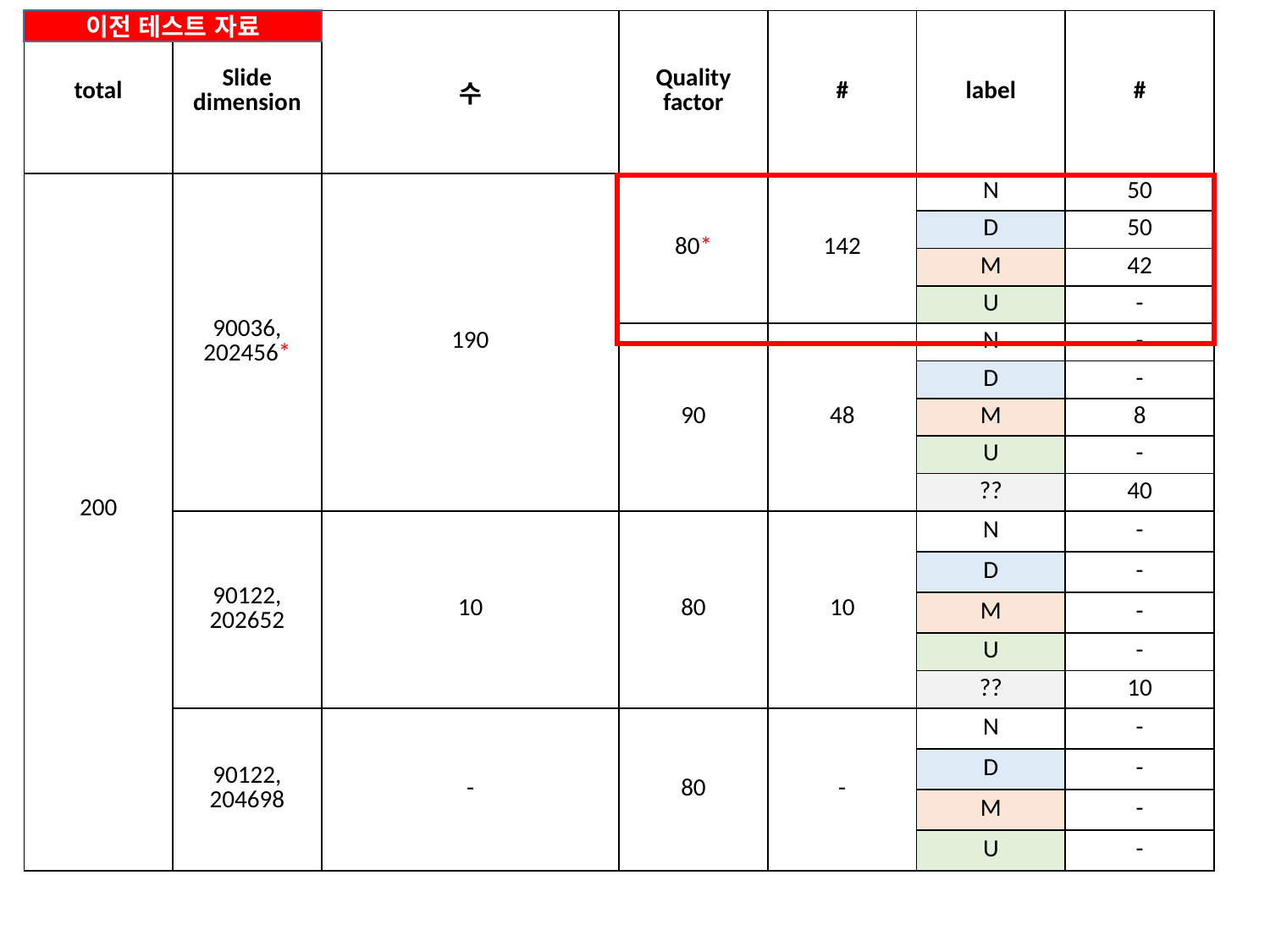

| total | Slide dimension | 수 | Quality factor | # | label | # |
| --- | --- | --- | --- | --- | --- | --- |
| 200 | 90036, 202456\* | 190 | 80\* | 142 | N | 50 |
|  |  |  |  |  | D | 50 |
|  |  |  |  |  | M | 42 |
|  |  |  |  |  | U | - |
|  |  |  | 90 | 48 | N | - |
|  |  |  |  |  | D | - |
|  |  |  |  |  | M | 8 |
|  |  |  |  |  | U | - |
|  |  |  |  |  | ?? | 40 |
|  | 90122, 202652 | 10 | 80 | 10 | N | - |
|  |  |  |  |  | D | - |
|  |  |  |  |  | M | - |
|  |  |  |  |  | U | - |
|  |  |  |  |  | ?? | 10 |
|  | 90122, 204698 | - | 80 | - | N | - |
|  |  |  |  |  | D | - |
|  |  |  |  |  | M | - |
|  |  |  |  |  | U | - |
이전 테스트 자료